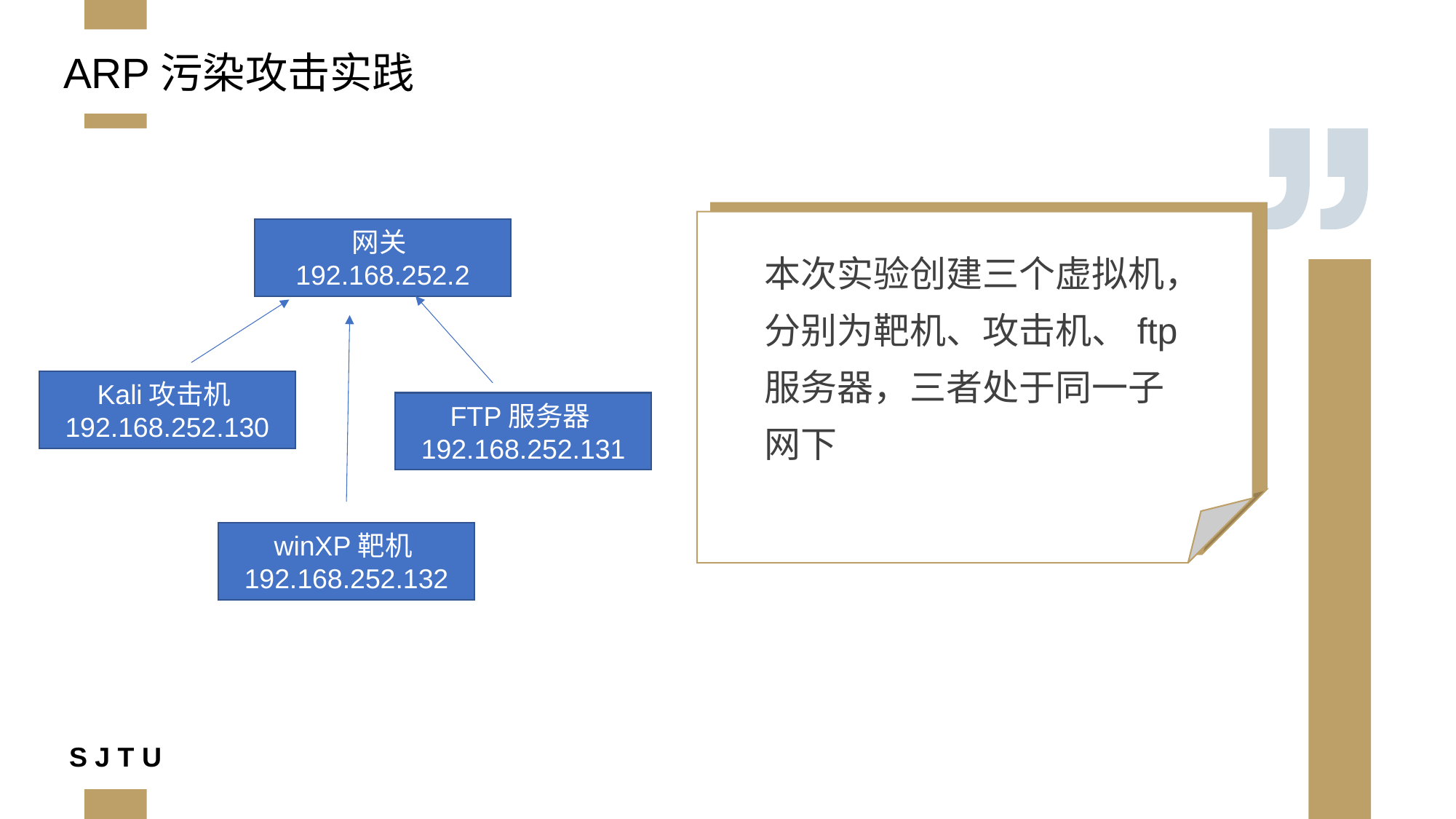

ARP污染攻击实践

本次实验创建三个虚拟机，分别为靶机、攻击机、ftp服务器，三者处于同一子网下
网关192.168.252.2
Kali攻击机192.168.252.130
FTP服务器192.168.252.131
winXP靶机192.168.252.132